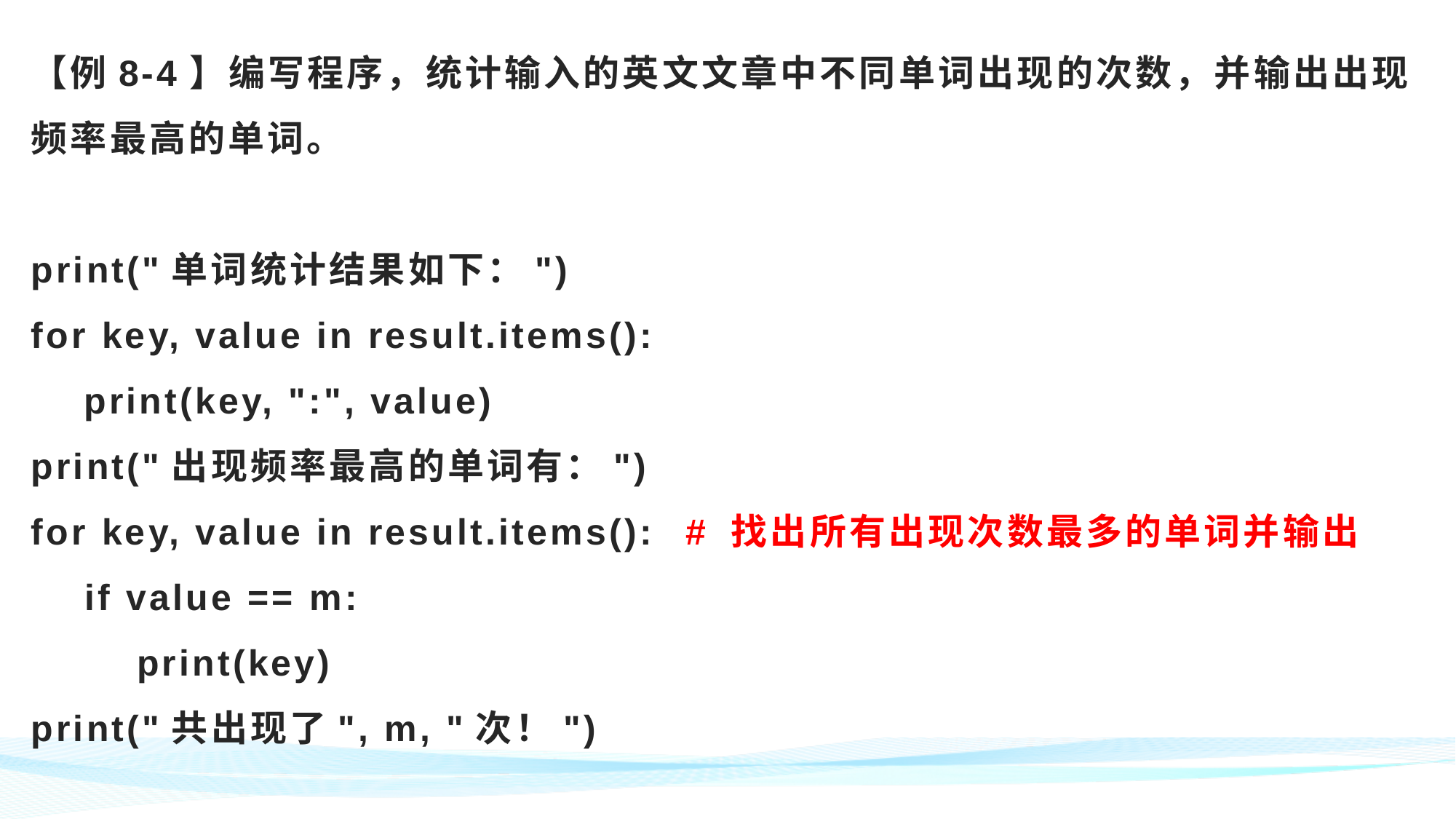

# 【例8-4】编写程序，统计输入的英文文章中不同单词出现的次数，并输出出现频率最高的单词。 print("单词统计结果如下：") for key, value in result.items(): print(key, ":", value) print("出现频率最高的单词有：") for key, value in result.items():  	# 找出所有出现次数最多的单词并输出 if value == m: print(key) print("共出现了", m, "次！")